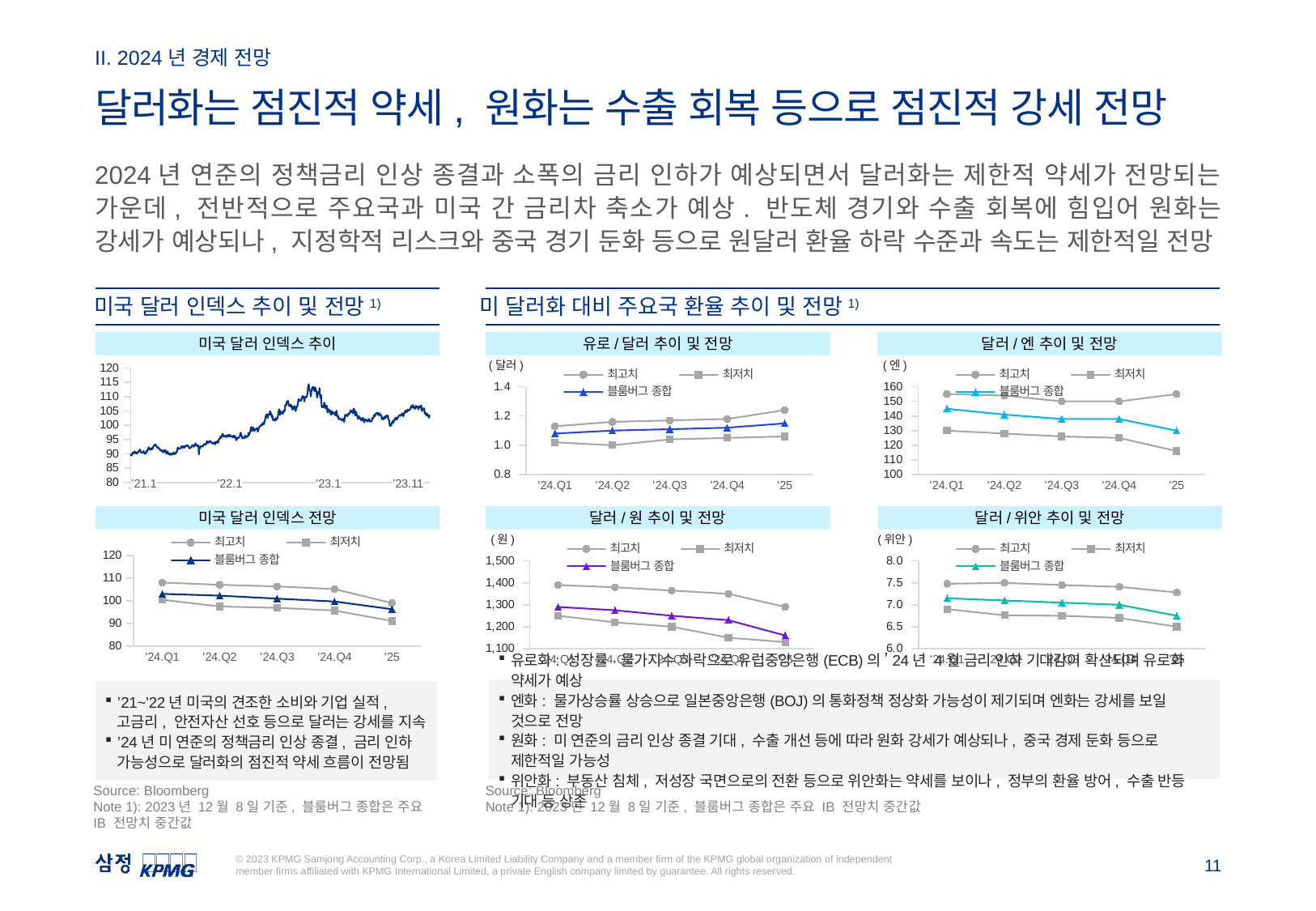

II. 2024년 경제 전망
# 달러화는 점진적 약세, 원화는 수출 회복 등으로 점진적 강세 전망
2024년 연준의 정책금리 인상 종결과 소폭의 금리 인하가 예상되면서 달러화는 제한적 약세가 전망되는 가운데, 전반적으로 주요국과 미국 간 금리차 축소가 예상. 반도체 경기와 수출 회복에 힘입어 원화는 강세가 예상되나, 지정학적 리스크와 중국 경기 둔화 등으로 원달러 환율 하락 수준과 속도는 제한적일 전망
미국 달러 인덱스 추이 및 전망1)
미 달러화 대비 주요국 환율 추이 및 전망1)
미국 달러 인덱스 추이
유로/달러 추이 및 전망
달러/엔 추이 및 전망

### Chart

| Category | 최고치 | 최저치 | 블룸버그 종합 |
|---|---|---|---|
| '24.Q1 | 1.13 | 1.02 | 1.08 |
| '24.Q2 | 1.16 | 1.0 | 1.1 |
| '24.Q3 | 1.17 | 1.04 | 1.11 |
| '24.Q4 | 1.18 | 1.05 | 1.12 |
| '25 | 1.24 | 1.06 | 1.15 |

### Chart

| Category | 최고치 | 최저치 | 블룸버그 종합 |
|---|---|---|---|
| '24.Q1 | 155.0 | 130.0 | 145.0 |
| '24.Q2 | 154.0 | 128.0 | 141.0 |
| '24.Q3 | 150.0 | 126.0 | 138.0 |
| '24.Q4 | 150.0 | 125.0 | 138.0 |
| '25 | 155.0 | 116.0 | 130.0 |
(달러)
(엔)

### Chart

| Category | US Dollar Index |
|---|---|
| '21.1 | 89.869 |
|  | 89.436 |
|  | 89.53 |
|  | 89.826 |
|  | 90.098 |
|  | 90.465 |
|  | 90.093 |
|  | 90.355 |
|  | 90.239 |
|  | 90.772 |
|  | 90.765 |
|  | 90.498 |
|  | 90.475 |
|  | 90.131 |
|  | 90.238 |
|  | 90.391 |
|  | 90.17 |
|  | 90.647 |
|  | 90.455 |
|  | 90.584 |
|  | 90.98 |
|  | 91.197 |
|  | 91.171 |
|  | 91.529 |
|  | 91.042 |
|  | 90.934 |
|  | 90.439 |
|  | 90.371 |
|  | 90.417 |
|  | 90.48 |
|  | 90.48 |
|  | 90.509 |
|  | 90.951 |
|  | 90.592 |
|  | 90.364 |
|  | 90.01 |
|  | 90.169 |
|  | 90.176 |
|  | 90.134 |
|  | 90.879 |
|  | 91.039 |
|  | 90.785 |
|  | 90.947 |
|  | 91.631 |
|  | 91.977 |
|  | 92.313 |
|  | 91.958 |
|  | 91.823 |
|  | 91.42 |
|  | 91.679 |
|  | 91.833 |
|  | 91.865 |
|  | 91.442 |
|  | 91.862 |
|  | 91.919 |
|  | 91.742 |
|  | 92.336 |
|  | 92.528 |
|  | 92.848 |
|  | 92.766 |
|  | 92.944 |
|  | 93.297 |
|  | 93.232 |
|  | 92.929 |
|  | 93.022 |
|  | 92.595 |
|  | 92.335 |
|  | 92.455 |
|  | 92.059 |
|  | 92.163 |
|  | 92.138 |
|  | 91.852 |
|  | 91.69 |
|  | 91.671 |
|  | 91.556 |
|  | 91.069 |
|  | 91.241 |
|  | 91.155 |
|  | 91.333 |
|  | 90.859 |
|  | 90.807 |
|  | 90.909 |
|  | 90.609 |
|  | 90.614 |
|  | 91.28 |
|  | 90.945 |
|  | 91.288 |
|  | 91.308 |
|  | 90.951 |
|  | 90.233 |
|  | 90.212 |
|  | 90.141 |
|  | 90.713 |
|  | 90.752 |
|  | 90.321 |
|  | 90.164 |
|  | 89.75 |
|  | 90.191 |
|  | 89.808 |
|  | 90.017 |
|  | 89.844 |
|  | 89.639 |
|  | 90.042 |
|  | 89.971 |
|  | 90.031 |
|  | 89.829 |
|  | 89.831 |
|  | 89.909 |
|  | 90.512 |
|  | 90.136 |
|  | 89.95 |
|  | 90.076 |
|  | 90.12 |
|  | 90.075 |
|  | 90.555 |
|  | 90.522 |
|  | 90.536 |
|  | 91.129 |
|  | 91.889 |
|  | 92.225 |
|  | 91.899 |
|  | 91.756 |
|  | 91.802 |
|  | 91.814 |
|  | 91.851 |
|  | 91.887 |
|  | 92.049 |
|  | 92.436 |
|  | 92.597 |
|  | 92.226 |
|  | 92.212 |
|  | 92.546 |
|  | 92.644 |
|  | 92.417 |
|  | 92.13 |
|  | 92.261 |
|  | 92.752 |
|  | 92.41 |
|  | 92.624 |
|  | 92.687 |
|  | 92.891 |
|  | 92.973 |
|  | 92.754 |
|  | 92.822 |
|  | 92.912 |
|  | 92.649 |
|  | 92.432 |
|  | 92.322 |
|  | 91.864 |
|  | 92.174 |
|  | 92.048 |
|  | 92.081 |
|  | 92.27 |
|  | 92.244 |
|  | 92.8 |
|  | 92.945 |
|  | 93.055 |
|  | 92.922 |
|  | 93.035 |
|  | 92.518 |
|  | 92.628 |
|  | 93.13 |
|  | 93.136 |
|  | 93.568 |
|  | 93.496 |
|  | 92.958 |
|  | 92.893 |
|  | 92.825 |
|  | 93.062 |
|  | 92.686 |
|  | 92.653 |
|  | 92.626 |
|  | 89.831 |
|  | 92.225 |
|  | 92.035 |
|  | 92.035 |
|  | 92.512 |
|  | 92.653 |
|  | 92.479 |
|  | 92.582 |
|  | 92.675 |
|  | 92.623 |
|  | 92.548 |
|  | 92.932 |
|  | 93.195 |
|  | 93.276 |
|  | 93.204 |
|  | 93.462 |
|  | 93.085 |
|  | 93.327 |
|  | 93.383 |
|  | 93.766 |
|  | 94.338 |
|  | 94.23 |
|  | 94.035 |
|  | 93.776 |
|  | 93.975 |
|  | 94.266 |
|  | 94.217 |
|  | 94.067 |
|  | 94.316 |
|  | 94.516 |
|  | 94.08 |
|  | 93.956 |
|  | 93.937 |
|  | 93.953 |
|  | 93.734 |
|  | 93.558 |
|  | 93.77 |
|  | 93.642 |
|  | 93.813 |
|  | 93.949 |
|  | 93.802 |
|  | 93.345 |
|  | 94.123 |
|  | 93.879 |
|  | 94.09 |
|  | 93.864 |
|  | 94.347 |
|  | 94.32 |
|  | 94.049 |
|  | 93.955 |
|  | 94.85 |
|  | 95.178 |
|  | 95.128 |
|  | 95.407 |
|  | 95.915 |
|  | 95.828 |
|  | 95.544 |
|  | 96.031 |
|  | 96.548 |
|  | 96.491 |
|  | 96.875 |
|  | 96.774 |
|  | 96.089 |
|  | 96.341 |
|  | 95.994 |
|  | 96.028 |
|  | 96.156 |
|  | 96.117 |
|  | 96.328 |
|  | 96.369 |
|  | 95.894 |
|  | 96.271 |
|  | 96.097 |
|  | 96.317 |
|  | 96.571 |
|  | 96.511 |
|  | 96.042 |
|  | 96.565 |
|  | 96.551 |
|  | 96.491 |
|  | 96.076 |
|  | 96.019 |
|  | 96.093 |
|  | 96.202 |
|  | 95.929 |
|  | 95.968 |
|  | 95.67 |
| '22.1 | 96.213 |
|  | 96.262 |
|  | 96.171 |
|  | 96.32 |
|  | 95.719 |
|  | 95.991 |
|  | 95.624 |
|  | 94.915 |
|  | 94.79 |
|  | 95.165 |
|  | 95.258 |
|  | 95.732 |
|  | 95.51 |
|  | 95.735 |
|  | 95.642 |
|  | 95.918 |
|  | 95.948 |
|  | 96.478 |
|  | 97.255 |
|  | 97.27 |
|  | 96.54 |
|  | 96.385 |
|  | 95.936 |
|  | 95.379 |
|  | 95.485 |
|  | 95.399 |
|  | 95.643 |
|  | 95.494 |
|  | 95.553 |
|  | 96.082 |
|  | 96.374 |
|  | 95.989 |
|  | 95.701 |
|  | 95.8 |
|  | 96.043 |
|  | 96.078 |
|  | 96.025 |
|  | 96.19 |
|  | 97.137 |
|  | 96.615 |
|  | 96.707 |
|  | 97.409 |
|  | 97.385 |
|  | 97.785 |
|  | 98.648 |
|  | 99.293 |
|  | 99.062 |
|  | 97.968 |
|  | 98.507 |
|  | 99.124 |
|  | 98.999 |
|  | 99.097 |
|  | 98.618 |
|  | 97.974 |
|  | 98.233 |
|  | 98.498 |
|  | 98.493 |
|  | 98.622 |
|  | 98.789 |
|  | 98.789 |
|  | 99.091 |
|  | 98.404 |
|  | 97.792 |
|  | 98.312 |
|  | 98.632 |
|  | 99.0 |
|  | 99.472 |
|  | 99.599 |
|  | 99.751 |
|  | 99.796 |
|  | 99.932 |
|  | 100.292 |
|  | 99.875 |
|  | 100.321 |
|  | 100.5 |
|  | 100.781 |
|  | 100.961 |
|  | 100.39 |
|  | 100.578 |
|  | 101.22 |
|  | 101.752 |
|  | 102.303 |
|  | 102.954 |
|  | 103.623 |
|  | 102.959 |
|  | 103.744 |
|  | 103.465 |
|  | 102.587 |
|  | 103.752 |
|  | 103.66 |
|  | 103.651 |
|  | 103.92 |
|  | 103.846 |
|  | 104.851 |
|  | 104.563 |
|  | 104.187 |
|  | 103.36 |
|  | 103.81 |
|  | 102.724 |
|  | 103.15 |
|  | 102.076 |
|  | 101.857 |
|  | 102.056 |
|  | 101.829 |
|  | 101.668 |
|  | 101.668 |
|  | 101.752 |
|  | 102.498 |
|  | 101.824 |
|  | 102.14 |
|  | 102.437 |
|  | 102.318 |
|  | 102.542 |
|  | 103.223 |
|  | 104.148 |
|  | 105.078 |
|  | 105.518 |
|  | 105.158 |
|  | 103.631 |
|  | 104.7 |
|  | 104.7 |
|  | 104.435 |
|  | 104.197 |
|  | 104.431 |
|  | 104.185 |
|  | 103.939 |
|  | 104.506 |
|  | 105.106 |
|  | 104.685 |
|  | 105.138 |
|  | 105.138 |
|  | 106.535 |
|  | 107.096 |
|  | 107.13 |
|  | 107.007 |
|  | 108.021 |
|  | 108.072 |
|  | 107.957 |
|  | 108.544 |
|  | 108.063 |
|  | 107.366 |
|  | 106.682 |
|  | 107.076 |
|  | 106.91 |
|  | 106.73 |
|  | 106.483 |
|  | 107.189 |
|  | 106.452 |
|  | 106.351 |
|  | 105.903 |
|  | 105.45 |
|  | 106.241 |
|  | 106.506 |
|  | 105.693 |
|  | 106.621 |
|  | 106.435 |
|  | 106.374 |
|  | 105.196 |
|  | 105.09 |
|  | 105.631 |
|  | 106.546 |
|  | 106.5 |
|  | 106.574 |
|  | 107.484 |
|  | 108.169 |
|  | 109.046 |
|  | 108.624 |
|  | 108.677 |
|  | 108.47 |
|  | 108.803 |
|  | 108.835 |
|  | 108.773 |
|  | 108.7 |
|  | 109.691 |
|  | 109.534 |
|  | 109.534 |
|  | 110.214 |
|  | 109.84 |
|  | 109.707 |
|  | 109.003 |
|  | 108.33 |
|  | 109.815 |
|  | 109.658 |
|  | 109.739 |
|  | 109.764 |
|  | 109.737 |
|  | 110.215 |
|  | 110.642 |
|  | 111.353 |
|  | 113.192 |
|  | 114.103 |
|  | 114.106 |
|  | 112.604 |
|  | 112.254 |
|  | 112.117 |
|  | 111.745 |
|  | 110.065 |
|  | 111.208 |
|  | 112.258 |
|  | 112.795 |
|  | 113.144 |
|  | 113.221 |
|  | 113.32 |
|  | 112.363 |
|  | 113.311 |
|  | 112.039 |
|  | 112.13 |
|  | 112.984 |
|  | 112.881 |
|  | 112.012 |
|  | 111.989 |
|  | 110.95 |
|  | 109.7 |
|  | 110.587 |
|  | 110.752 |
|  | 111.527 |
|  | 111.481 |
|  | 111.345 |
|  | 112.93 |
|  | 110.877 |
|  | 110.12 |
|  | 109.636 |
|  | 110.549 |
|  | 108.206 |
|  | 106.292 |
|  | 106.66 |
|  | 106.404 |
|  | 106.281 |
|  | 106.694 |
|  | 106.93 |
|  | 107.835 |
|  | 107.222 |
|  | 106.076 |
|  | 106.076 |
|  | 105.959 |
|  | 106.681 |
|  | 106.822 |
|  | 105.95 |
|  | 104.728 |
|  | 104.545 |
|  | 105.289 |
|  | 105.578 |
|  | 105.1 |
|  | 104.774 |
|  | 104.81 |
|  | 105.131 |
|  | 103.98 |
|  | 103.77 |
|  | 104.558 |
|  | 104.701 |
|  | 104.721 |
|  | 103.965 |
|  | 104.162 |
|  | 104.433 |
|  | 104.314 |
|  | 104.179 |
|  | 104.463 |
|  | 103.836 |
|  | 103.522 |
| '23.1 | 104.518 |
|  | 104.248 |
|  | 105.042 |
|  | 103.879 |
|  | 103.001 |
|  | 103.236 |
|  | 103.188 |
|  | 102.246 |
|  | 102.204 |
|  | 102.204 |
|  | 102.39 |
|  | 102.363 |
|  | 102.058 |
|  | 102.012 |
|  | 102.138 |
|  | 101.918 |
|  | 101.641 |
|  | 101.839 |
|  | 101.927 |
|  | 102.276 |
|  | 102.097 |
|  | 101.217 |
|  | 101.75 |
|  | 102.915 |
|  | 103.621 |
|  | 103.427 |
|  | 103.409 |
|  | 103.221 |
|  | 103.63 |
|  | 103.345 |
|  | 103.233 |
|  | 103.923 |
|  | 103.856 |
|  | 103.862 |
|  | 103.862 |
|  | 104.176 |
|  | 104.585 |
|  | 104.598 |
|  | 105.214 |
|  | 104.673 |
|  | 104.869 |
|  | 104.483 |
|  | 105.027 |
|  | 104.521 |
|  | 104.35 |
|  | 105.615 |
|  | 105.658 |
|  | 105.309 |
|  | 104.576 |
|  | 103.595 |
|  | 103.597 |
|  | 104.646 |
|  | 104.418 |
|  | 103.708 |
|  | 103.281 |
|  | 103.256 |
|  | 102.346 |
|  | 102.532 |
|  | 103.116 |
|  | 102.857 |
|  | 102.43 |
|  | 102.64 |
|  | 102.144 |
|  | 102.506 |
|  | 102.093 |
|  | 101.586 |
|  | 101.852 |
|  | 101.822 |
|  | 102.092 |
|  | 102.578 |
|  | 102.204 |
|  | 101.5 |
|  | 101.011 |
|  | 101.552 |
|  | 102.103 |
|  | 101.745 |
|  | 101.968 |
|  | 101.84 |
|  | 101.822 |
|  | 101.348 |
|  | 101.863 |
|  | 101.467 |
|  | 101.503 |
|  | 101.659 |
|  | 102.151 |
|  | 101.958 |
|  | 101.343 |
|  | 101.399 |
|  | 101.214 |
|  | 101.377 |
|  | 101.605 |
|  | 101.477 |
|  | 102.058 |
|  | 102.681 |
|  | 102.434 |
|  | 102.564 |
|  | 102.882 |
|  | 103.584 |
|  | 103.198 |
|  | 103.198 |
|  | 103.488 |
|  | 103.887 |
|  | 104.251 |
|  | 104.206 |
|  | 104.206 |
|  | 104.165 |
|  | 104.326 |
|  | 103.56 |
|  | 104.015 |
|  | 104.002 |
|  | 104.125 |
|  | 104.099 |
|  | 103.343 |
|  | 103.557 |
|  | 103.654 |
|  | 103.338 |
|  | 102.948 |
|  | 102.115 |
|  | 102.243 |
|  | 102.522 |
|  | 102.54 |
|  | 102.071 |
|  | 102.386 |
|  | 102.903 |
|  | 102.692 |
|  | 102.492 |
|  | 102.905 |
|  | 103.342 |
|  | 102.912 |
|  | 102.988 |
|  | 103.039 |
|  | 103.373 |
|  | 103.166 |
|  | 102.272 |
|  | 101.972 |
|  | 101.732 |
|  | 100.521 |
|  | 99.77 |
|  | 99.914 |
|  | 99.842 |
|  | 99.941 |
|  | 100.281 |
|  | 100.88 |
|  | 101.071 |
|  | 101.346 |
|  | 101.349 |
|  | 100.887 |
|  | 101.773 |
|  | 101.622 |
|  | 101.855 |
|  | 102.303 |
|  | 102.59 |
|  | 102.542 |
|  | 102.017 |
|  | 102.047 |
|  | 102.528 |
|  | 102.49 |
|  | 102.524 |
|  | 102.842 |
|  | 103.19 |
|  | 103.209 |
|  | 103.431 |
|  | 103.572 |
|  | 103.375 |
|  | 103.3 |
|  | 103.563 |
|  | 103.419 |
|  | 103.982 |
|  | 104.077 |
|  | 104.058 |
|  | 103.531 |
|  | 103.157 |
|  | 103.619 |
|  | 104.236 |
|  | 104.236 |
|  | 104.807 |
|  | 104.861 |
|  | 105.059 |
|  | 105.09 |
|  | 104.569 |
|  | 104.711 |
|  | 104.766 |
|  | 105.405 |
|  | 105.322 |
|  | 105.202 |
|  | 105.133 |
|  | 105.328 |
|  | 105.363 |
|  | 105.583 |
|  | 105.998 |
|  | 106.231 |
|  | 106.666 |
|  | 106.224 |
|  | 106.174 |
|  | 106.904 |
|  | 107.0 |
|  | 106.799 |
|  | 106.332 |
|  | 106.044 |
|  | 106.083 |
|  | 105.825 |
|  | 105.82 |
|  | 106.599 |
|  | 106.648 |
|  | 106.243 |
|  | 106.25 |
|  | 106.565 |
|  | 106.253 |
|  | 106.163 |
|  | 105.536 |
|  | 106.27 |
|  | 106.528 |
|  | 106.602 |
|  | 106.559 |
|  | 106.12 |
|  | 106.663 |
| '23.11 | 106.884 |
’21.1
’22.1
’23.1
’23.11
미국 달러 인덱스 전망
달러/원 추이 및 전망
달러/위안 추이 및 전망

### Chart

| Category | 최고치 | 최저치 | 블룸버그 종합 |
|---|---|---|---|
| '24.Q1 | 108.1 | 100.5 | 103.1 |
| '24.Q2 | 107.1 | 97.5 | 102.3 |
| '24.Q3 | 106.4 | 96.9 | 101.0 |
| '24.Q4 | 105.2 | 95.7 | 99.7 |
| '25 | 99.0 | 91.1 | 96.3 |

### Chart

| Category | 최고치 | 최저치 | 블룸버그 종합 |
|---|---|---|---|
| '24.Q1 | 1390.0 | 1250.0 | 1290.0 |
| '24.Q2 | 1380.0 | 1220.0 | 1275.0 |
| '24.Q3 | 1365.0 | 1200.0 | 1250.0 |
| '24.Q4 | 1350.0 | 1150.0 | 1230.0 |
| '25 | 1290.0 | 1130.0 | 1160.0 |

### Chart

| Category | 최고치 | 최저치 | 블룸버그 종합 |
|---|---|---|---|
| '24.Q1 | 7.48 | 6.9 | 7.15 |
| '24.Q2 | 7.5 | 6.76 | 7.1 |
| '24.Q3 | 7.45 | 6.75 | 7.05 |
| '24.Q4 | 7.41 | 6.7 | 7.0 |
| '25 | 7.28 | 6.5 | 6.75 |
(원)
(위안)
유로화: 성장률·물가지수 하락으로 유럽중앙은행(ECB)의 ’24년 4월 금리 인하 기대감이 확산되며 유로화 약세가 예상
엔화: 물가상승률 상승으로 일본중앙은행(BOJ)의 통화정책 정상화 가능성이 제기되며 엔화는 강세를 보일 것으로 전망
원화: 미 연준의 금리 인상 종결 기대, 수출 개선 등에 따라 원화 강세가 예상되나, 중국 경제 둔화 등으로 제한적일 가능성
위안화: 부동산 침체, 저성장 국면으로의 전환 등으로 위안화는 약세를 보이나, 정부의 환율 방어, 수출 반등 기대 등 상존
’21~’22년 미국의 견조한 소비와 기업 실적, 고금리, 안전자산 선호 등으로 달러는 강세를 지속
’24년 미 연준의 정책금리 인상 종결, 금리 인하 가능성으로 달러화의 점진적 약세 흐름이 전망됨
Source: Bloomberg
Note 1): 2023년 12월 8일 기준, 블룸버그 종합은 주요 IB 전망치 중간값
Source: Bloomberg
Note 1): 2023년 12월 8일 기준, 블룸버그 종합은 주요 IB 전망치 중간값